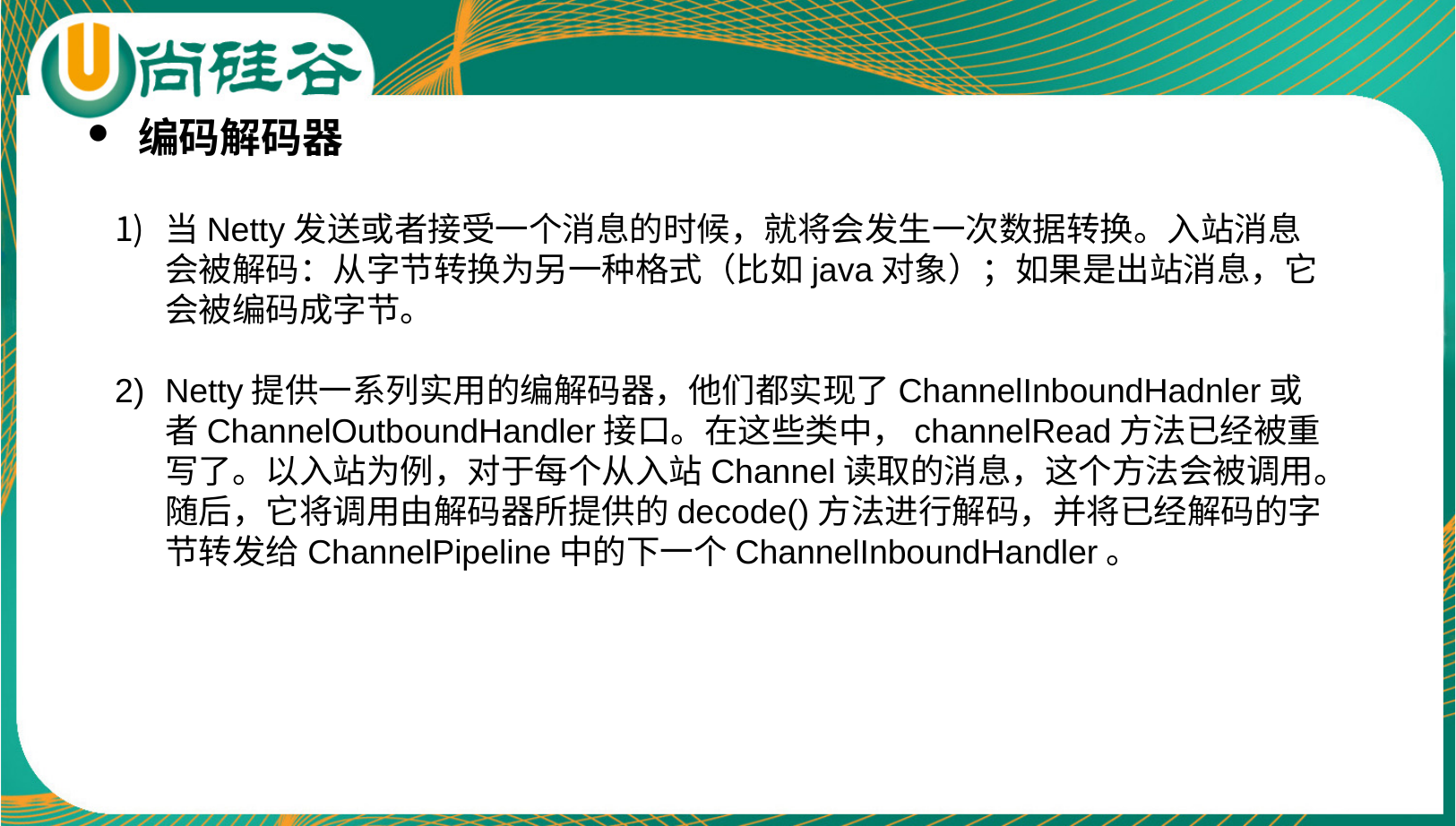

编码解码器
当Netty发送或者接受一个消息的时候，就将会发生一次数据转换。入站消息会被解码：从字节转换为另一种格式（比如java对象）；如果是出站消息，它会被编码成字节。

Netty提供一系列实用的编解码器，他们都实现了ChannelInboundHadnler或者ChannelOutboundHandler接口。在这些类中，channelRead方法已经被重写了。以入站为例，对于每个从入站Channel读取的消息，这个方法会被调用。随后，它将调用由解码器所提供的decode()方法进行解码，并将已经解码的字节转发给ChannelPipeline中的下一个ChannelInboundHandler。